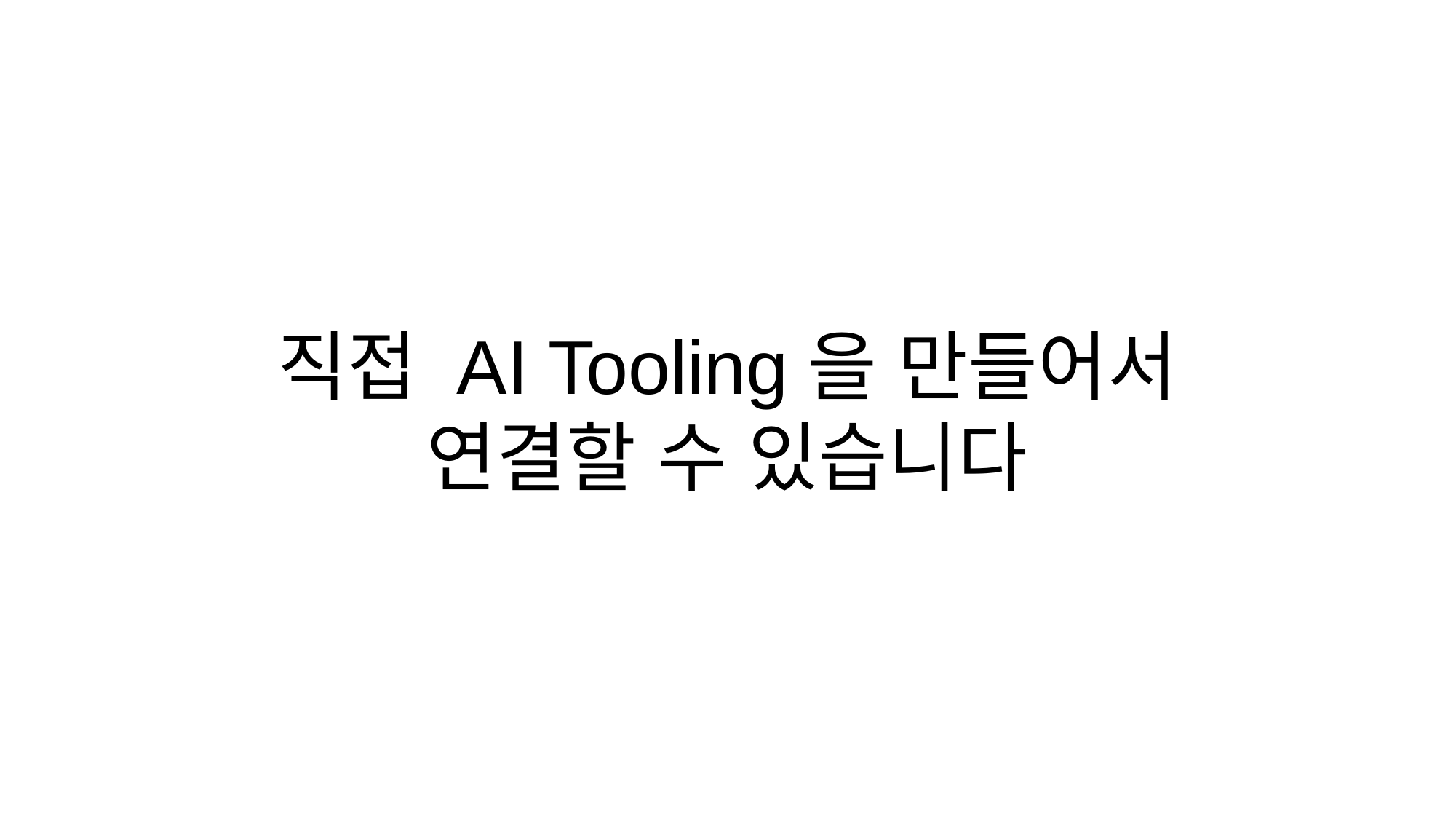

직접 AI Tooling을 만들어서
연결할 수 있습니다